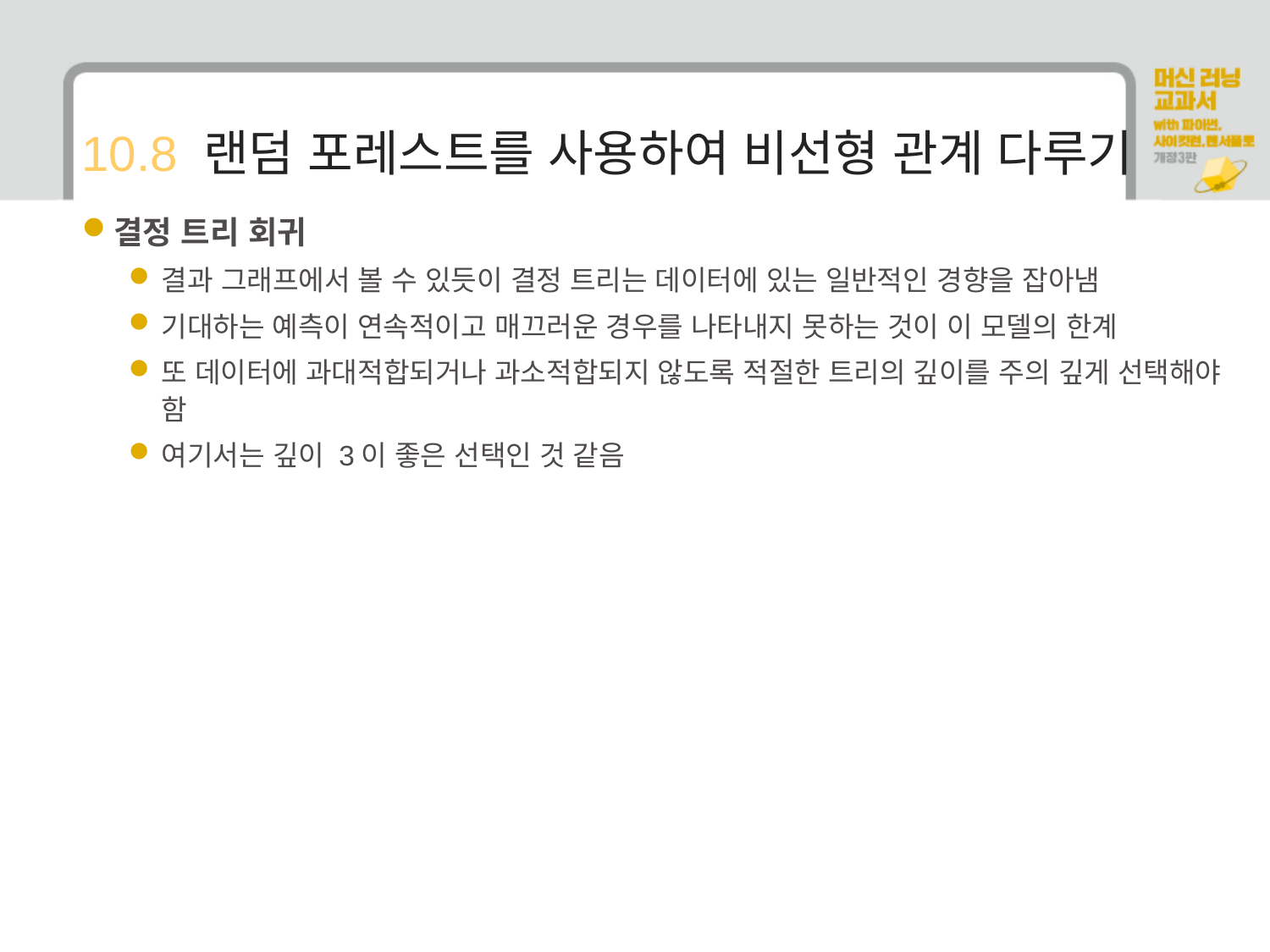

# 10.8 랜덤 포레스트를 사용하여 비선형 관계 다루기
결정 트리 회귀
결과 그래프에서 볼 수 있듯이 결정 트리는 데이터에 있는 일반적인 경향을 잡아냄
기대하는 예측이 연속적이고 매끄러운 경우를 나타내지 못하는 것이 이 모델의 한계
또 데이터에 과대적합되거나 과소적합되지 않도록 적절한 트리의 깊이를 주의 깊게 선택해야 함
여기서는 깊이 3이 좋은 선택인 것 같음